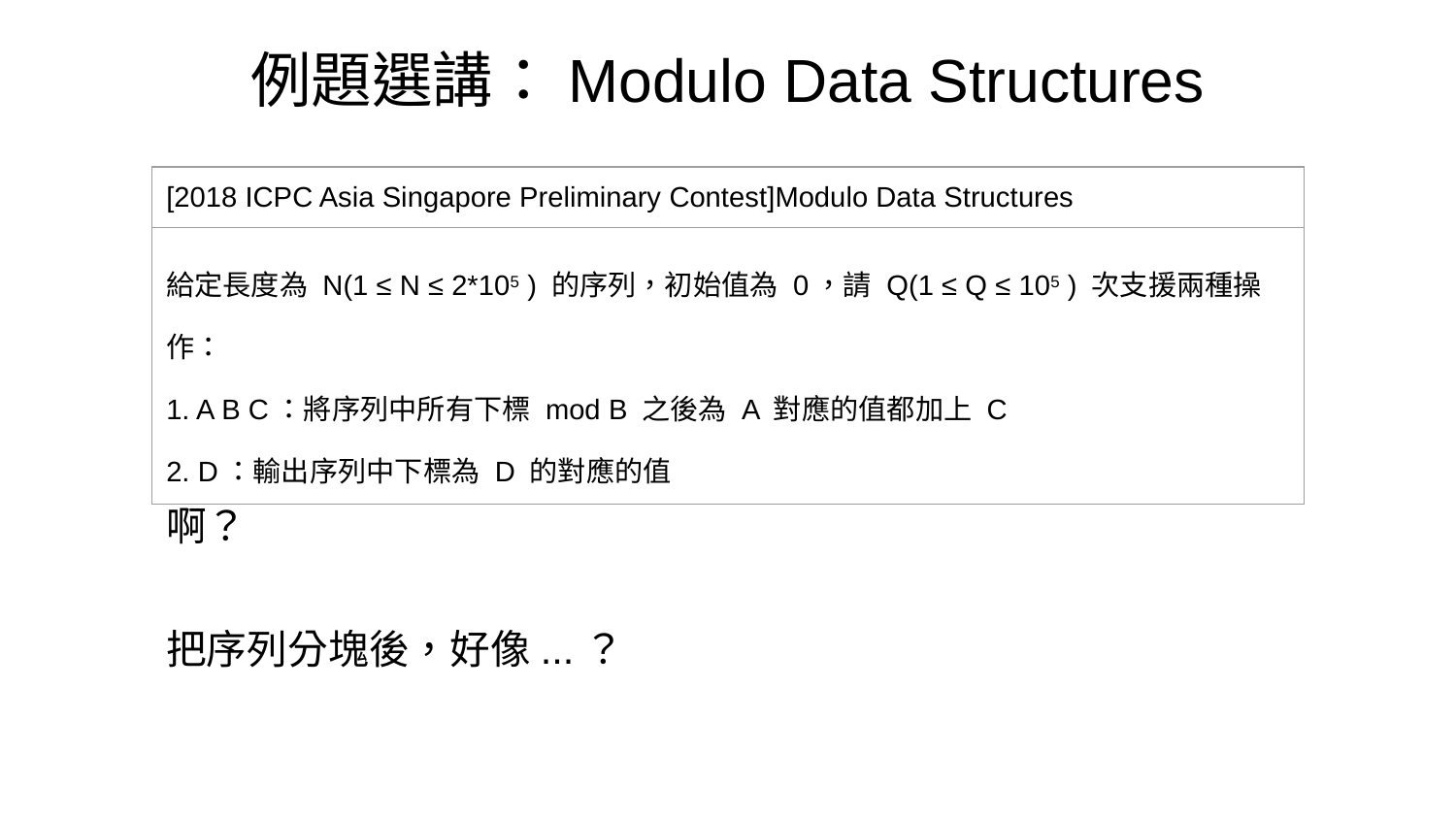

例題選講：Modulo Data Structures
| [2018 ICPC Asia Singapore Preliminary Contest]Modulo Data Structures |
| --- |
| 給定⻑度為 N(1 ≤ N ≤ 2\*105 ) 的序列，初始值為 0，請 Q(1 ≤ Q ≤ 105 ) 次⽀援兩種操作： 1. A B C：將序列中所有下標 mod B 之後為 A 對應的值都加上 C 2. D：輸出序列中下標為 D 的對應的值 |
啊？
把序列分塊後，好像...？